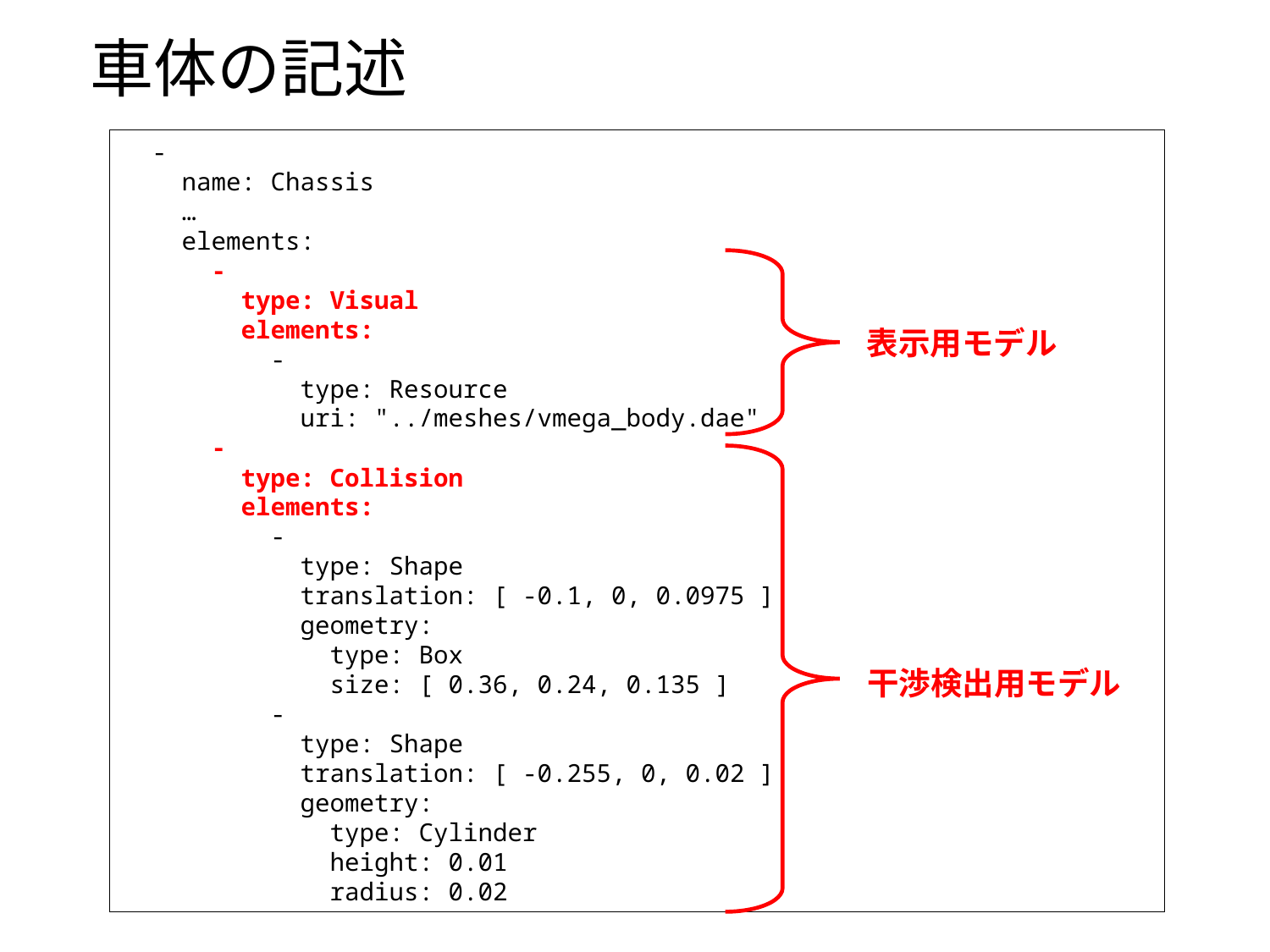

# 車体の記述
  -
    name: Chassis
    …
    elements:
      -
        type: Visual
        elements:
          -
            type: Resource
            uri: "../meshes/vmega_body.dae"
      -
        type: Collision
        elements:
          -
            type: Shape
            translation: [ -0.1, 0, 0.0975 ]
            geometry:
              type: Box
              size: [ 0.36, 0.24, 0.135 ]
          -
            type: Shape
            translation: [ -0.255, 0, 0.02 ]
            geometry:
              type: Cylinder
              height: 0.01
              radius: 0.02

表示用モデル

干渉検出用モデル